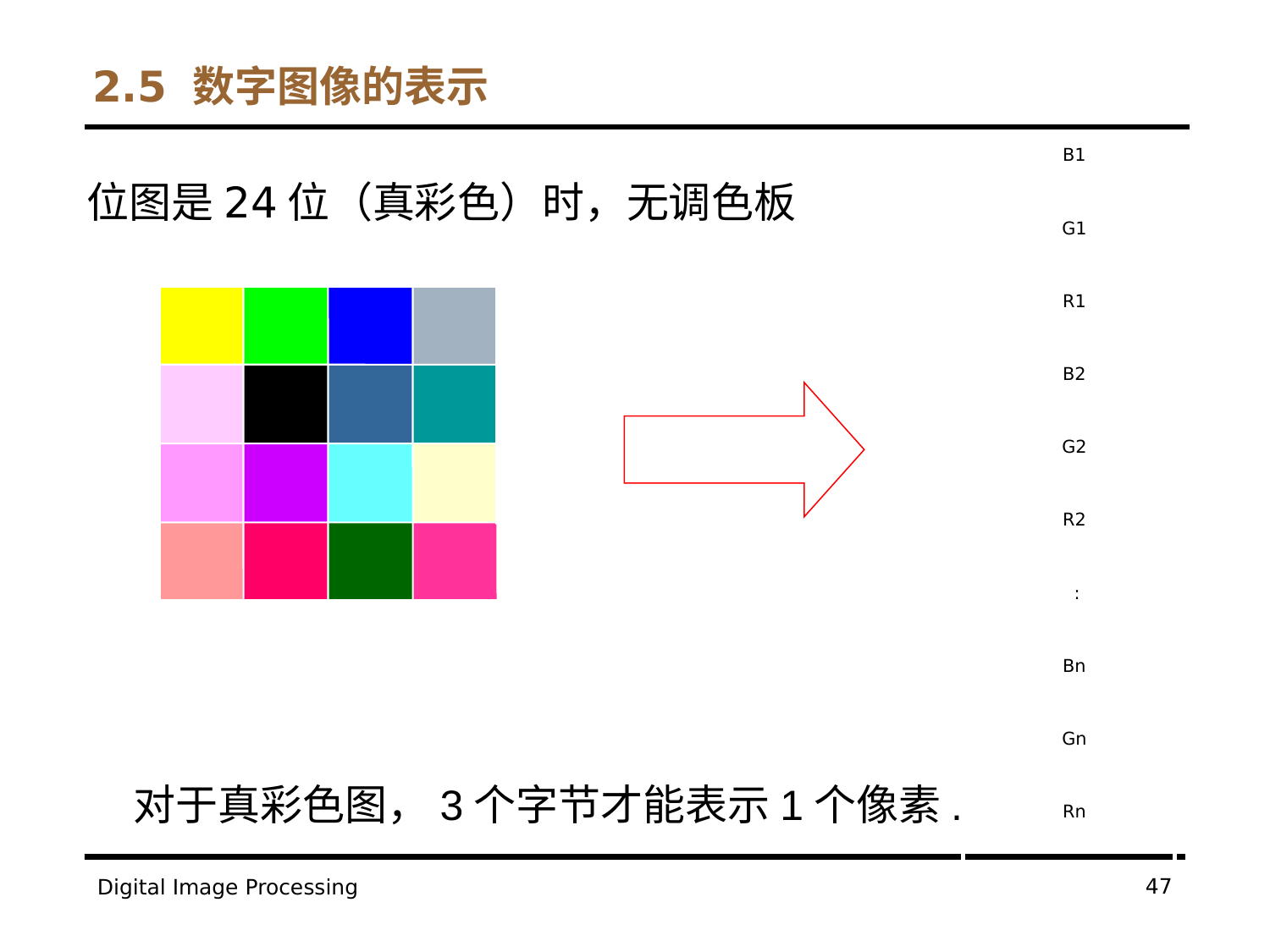

2.5 数字图像的表示
  B1

  G1

  R1

  B2

  G2

  R2

   :

  Bn

  Gn

  Rn

# 位图是24位（真彩色）时，无调色板

对于真彩色图，3个字节才能表示1个像素.
47
Digital Image Processing